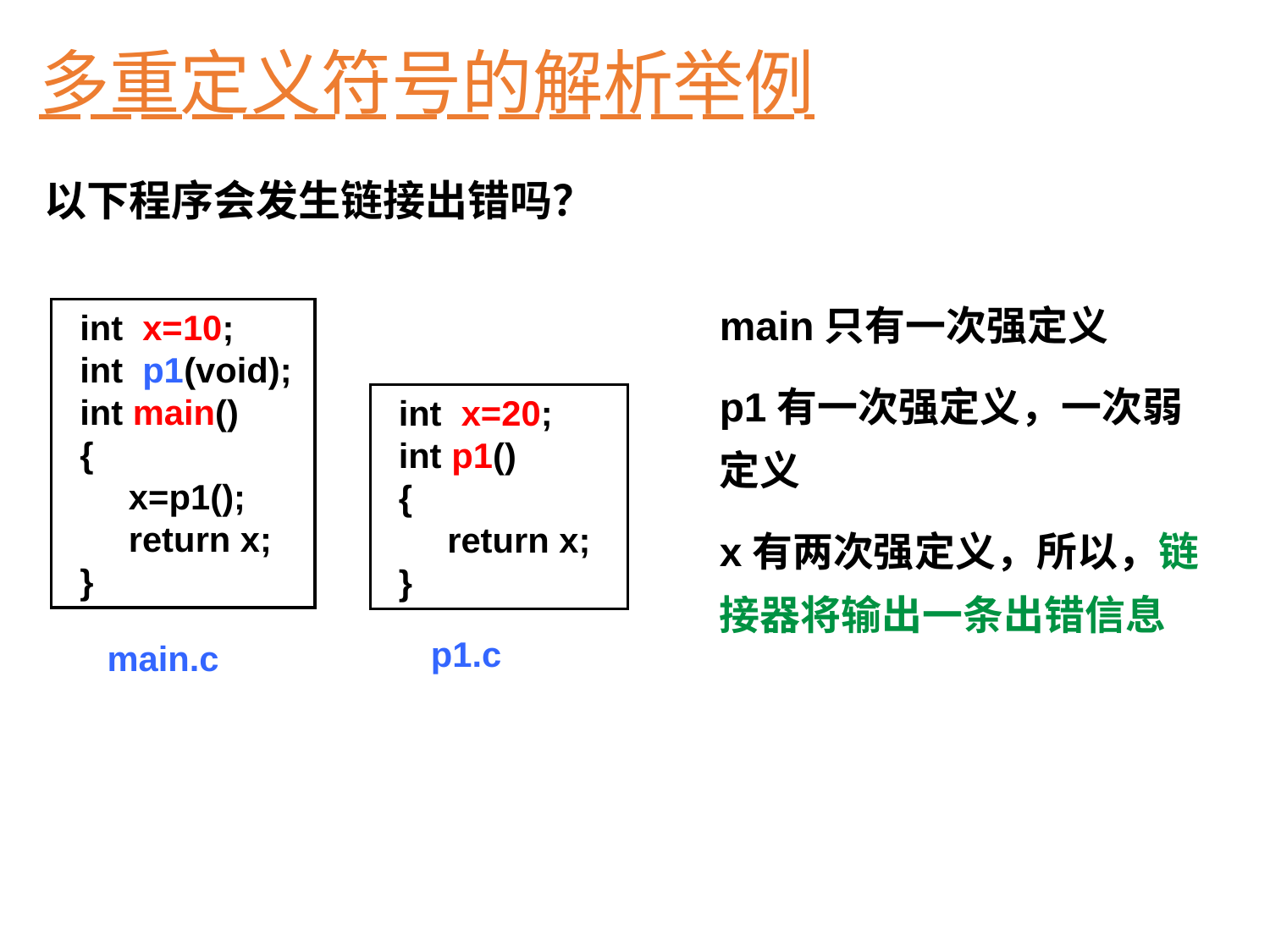

多重定义符号的解析举例
以下程序会发生链接出错吗？
main只有一次强定义
p1有一次强定义，一次弱定义
x有两次强定义，所以，链接器将输出一条出错信息

int  x=10;
int  p1(void);
int main()
{
     x=p1();
     return x;
}
int  x=20;
int p1()
{
     return x;
}
p1.c
main.c